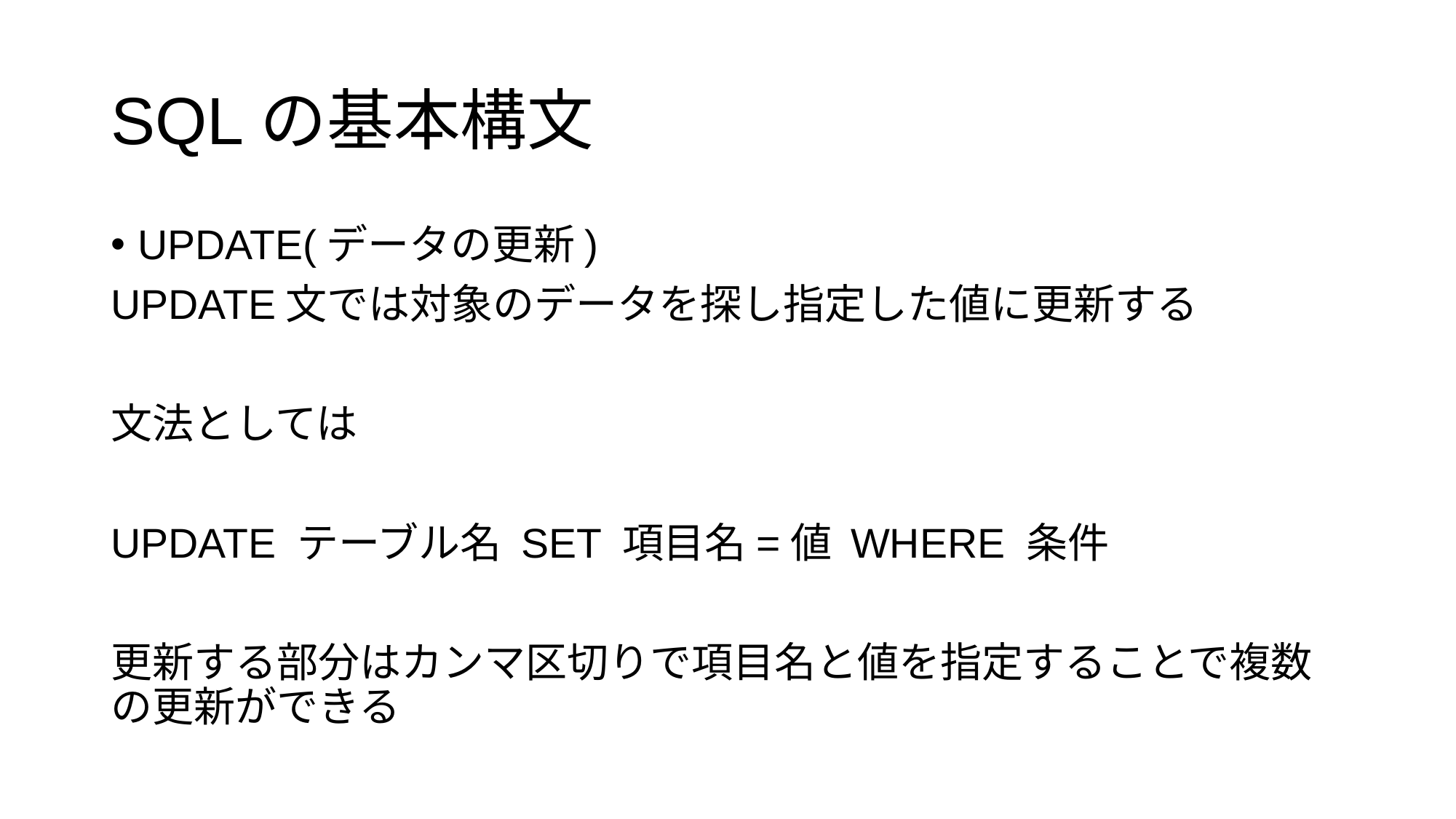

# SQLの基本構文
UPDATE(データの更新)
UPDATE文では対象のデータを探し指定した値に更新する

文法としては

UPDATE テーブル名 SET 項目名=値 WHERE 条件

更新する部分はカンマ区切りで項目名と値を指定することで複数の更新ができる